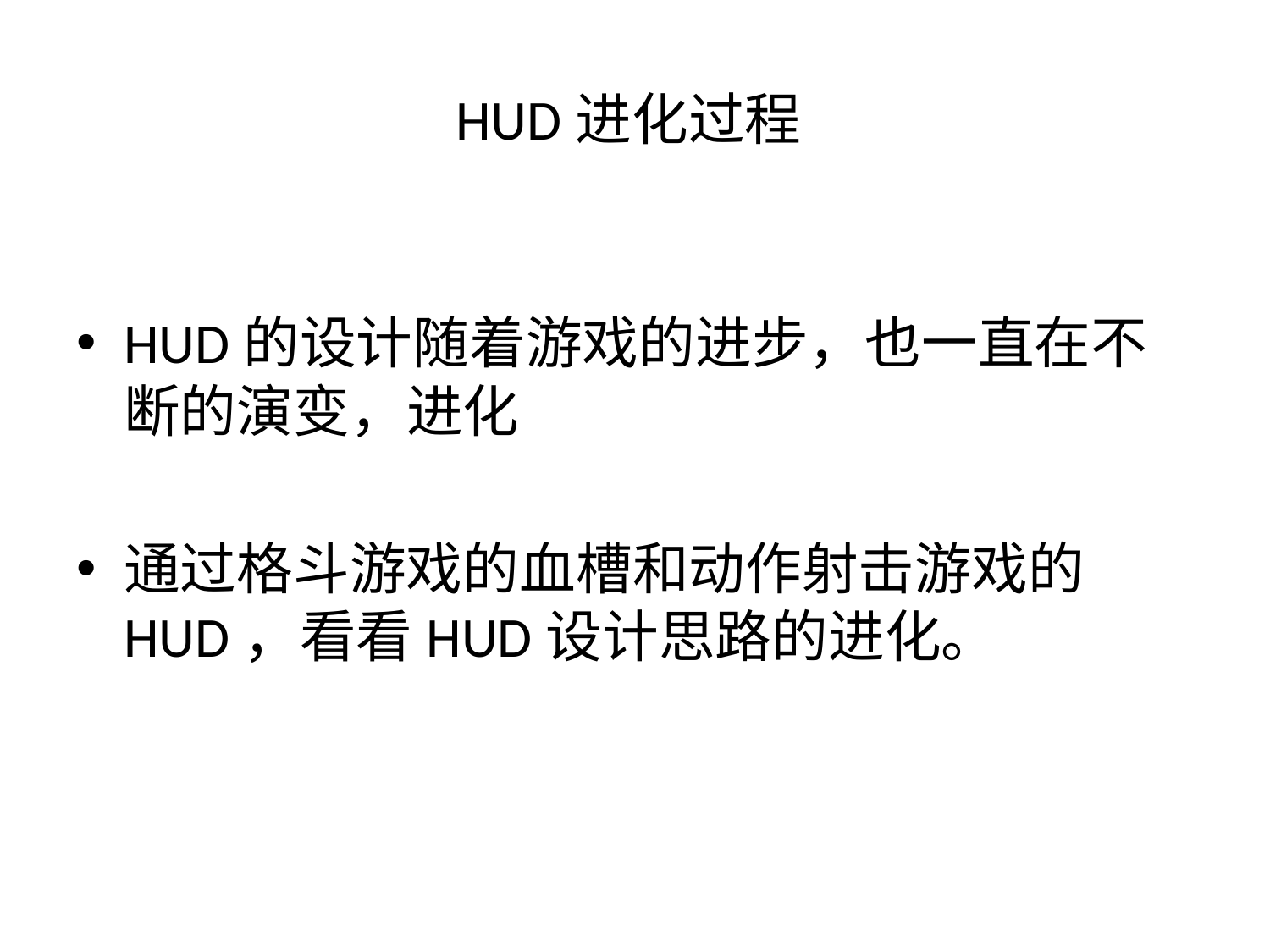

# HUD进化过程

HUD的设计随着游戏的进步，也一直在不断的演变，进化

通过格斗游戏的血槽和动作射击游戏的HUD，看看HUD设计思路的进化。